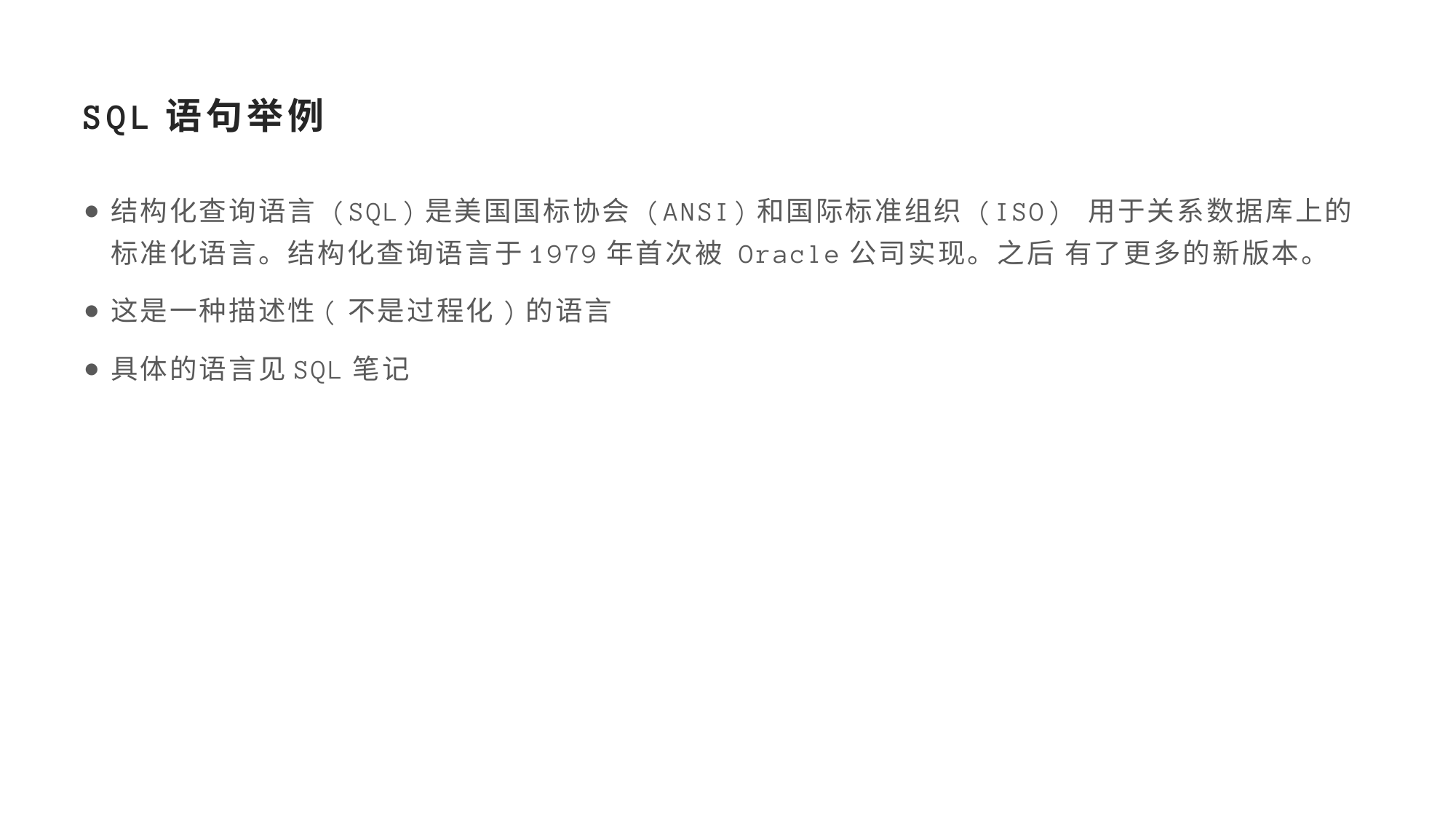

# SQL语句举例
结构化查询语言 (SQL)是美国国标协会 (ANSI)和国际标准组织 (ISO) 用于关系数据库上的标准化语言。结构化查询语言于1979年首次被 Oracle公司实现。之后 有了更多的新版本。
这是一种描述性(不是过程化)的语言
具体的语言见SQL笔记